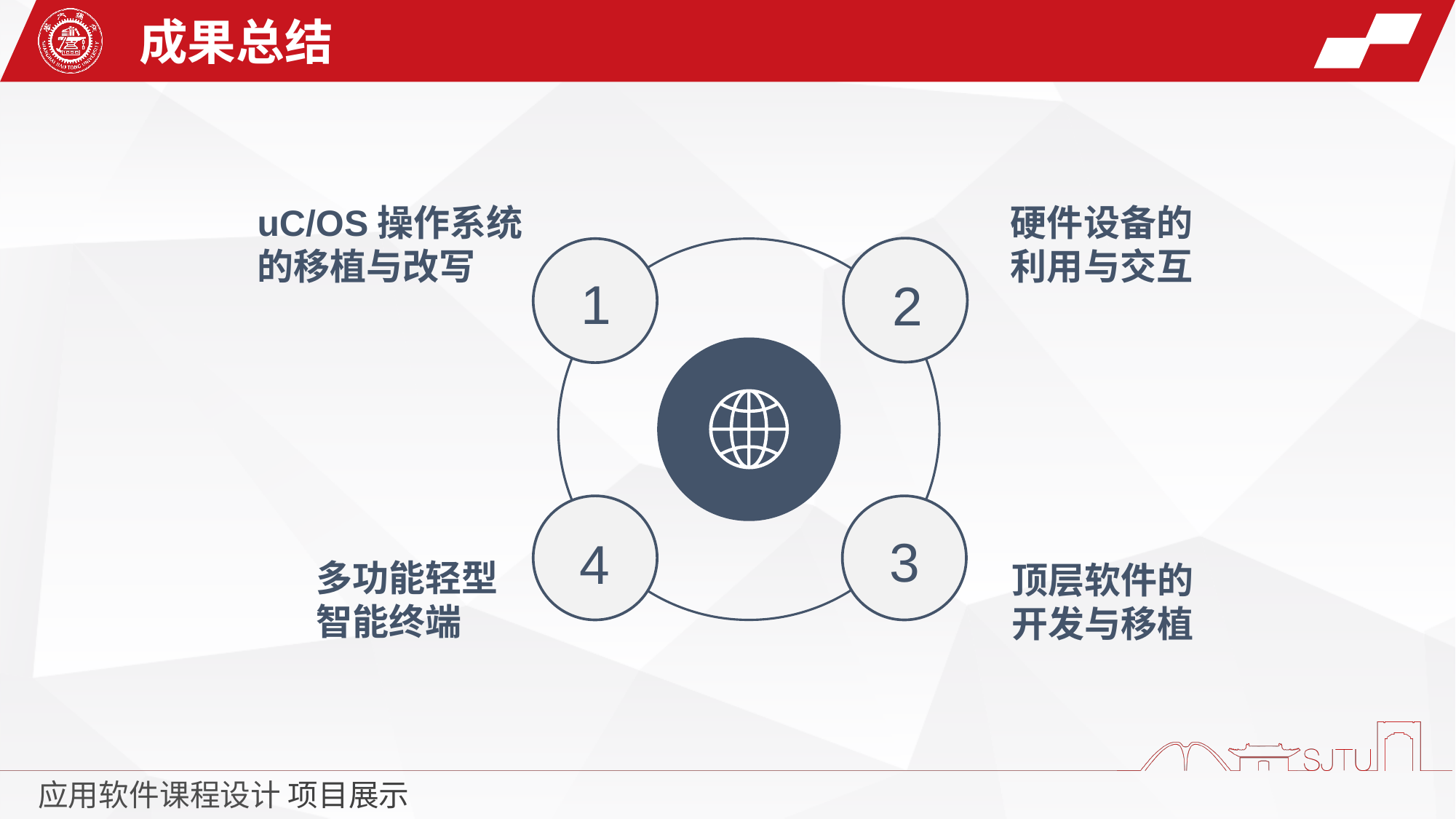

成果总结
uC/OS操作系统
的移植与改写
硬件设备的
利用与交互

1
2

3
4
多功能轻型
智能终端
顶层软件的
开发与移植
应用软件课程设计 项目展示